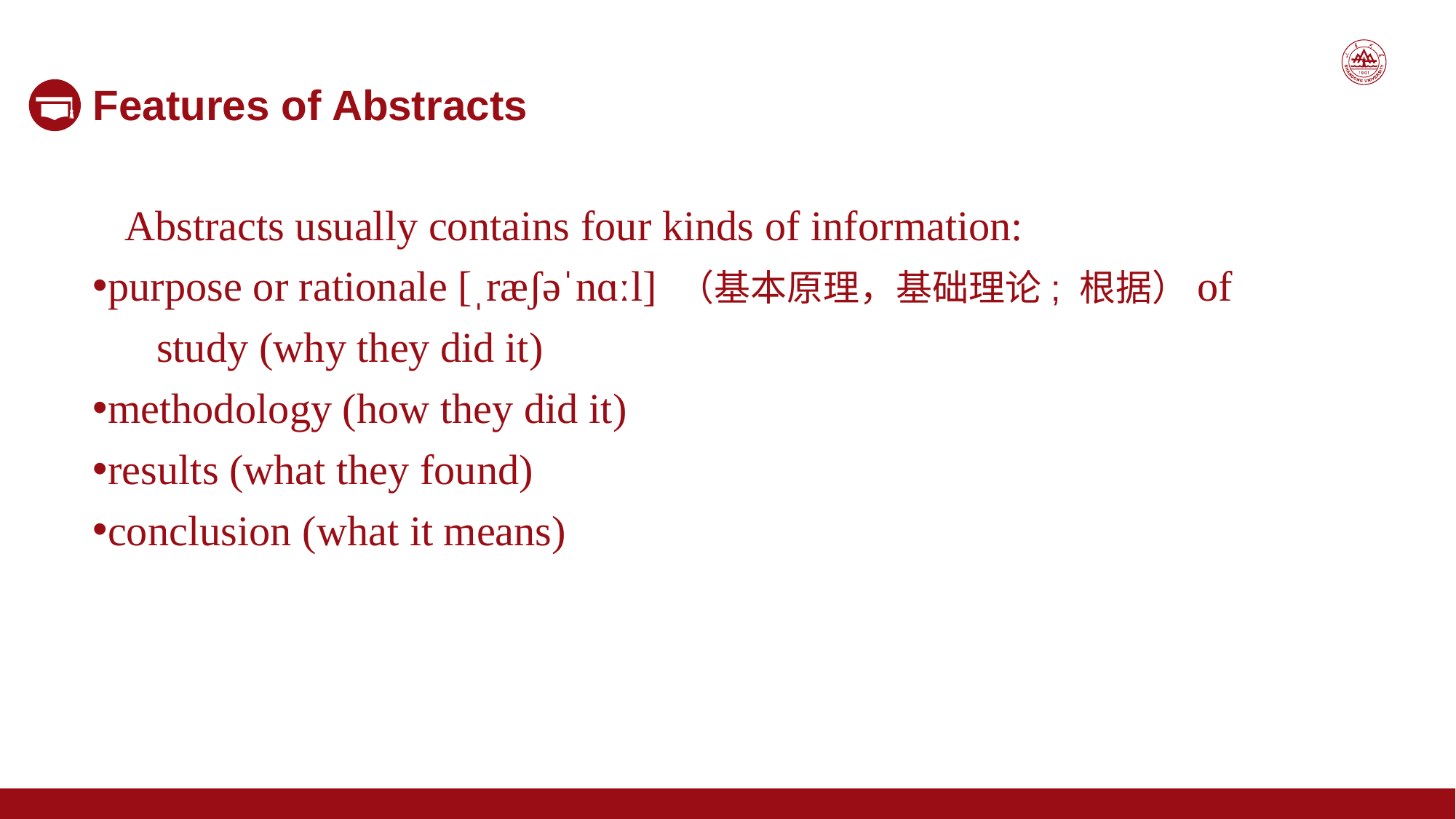

Features of Abstracts

   Abstracts usually contains four kinds of information:
purpose or rationale [ˌræʃəˈnɑːl] （基本原理，基础理论; 根据）of
      study (why they did it)
methodology (how they did it)
results (what they found)
conclusion (what it means)